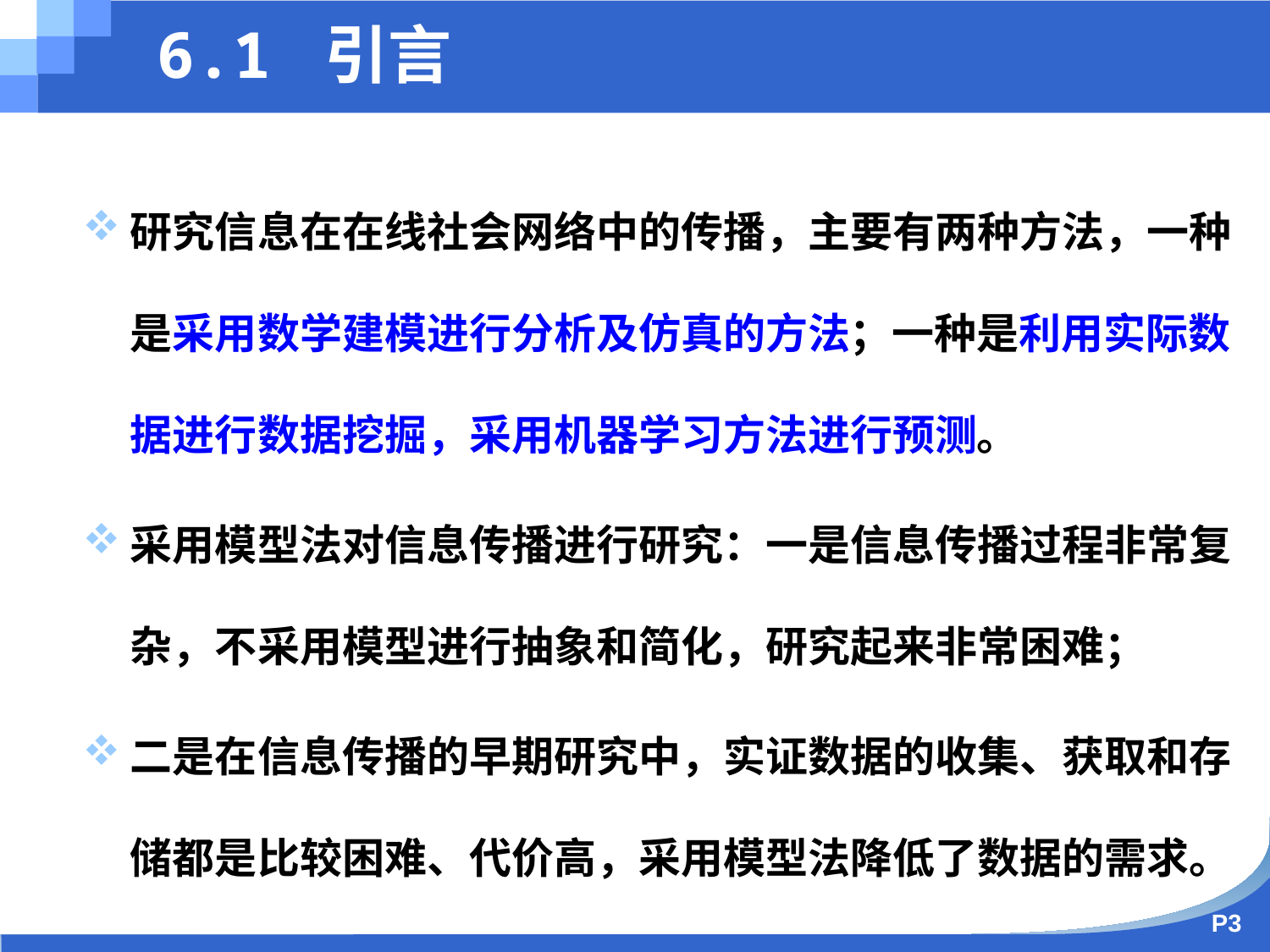

6.1 引言
研究信息在在线社会网络中的传播，主要有两种方法，一种是采用数学建模进行分析及仿真的方法；一种是利用实际数据进行数据挖掘，采用机器学习方法进行预测。
采用模型法对信息传播进行研究：一是信息传播过程非常复杂，不采用模型进行抽象和简化，研究起来非常困难；
二是在信息传播的早期研究中，实证数据的收集、获取和存储都是比较困难、代价高，采用模型法降低了数据的需求。
P3